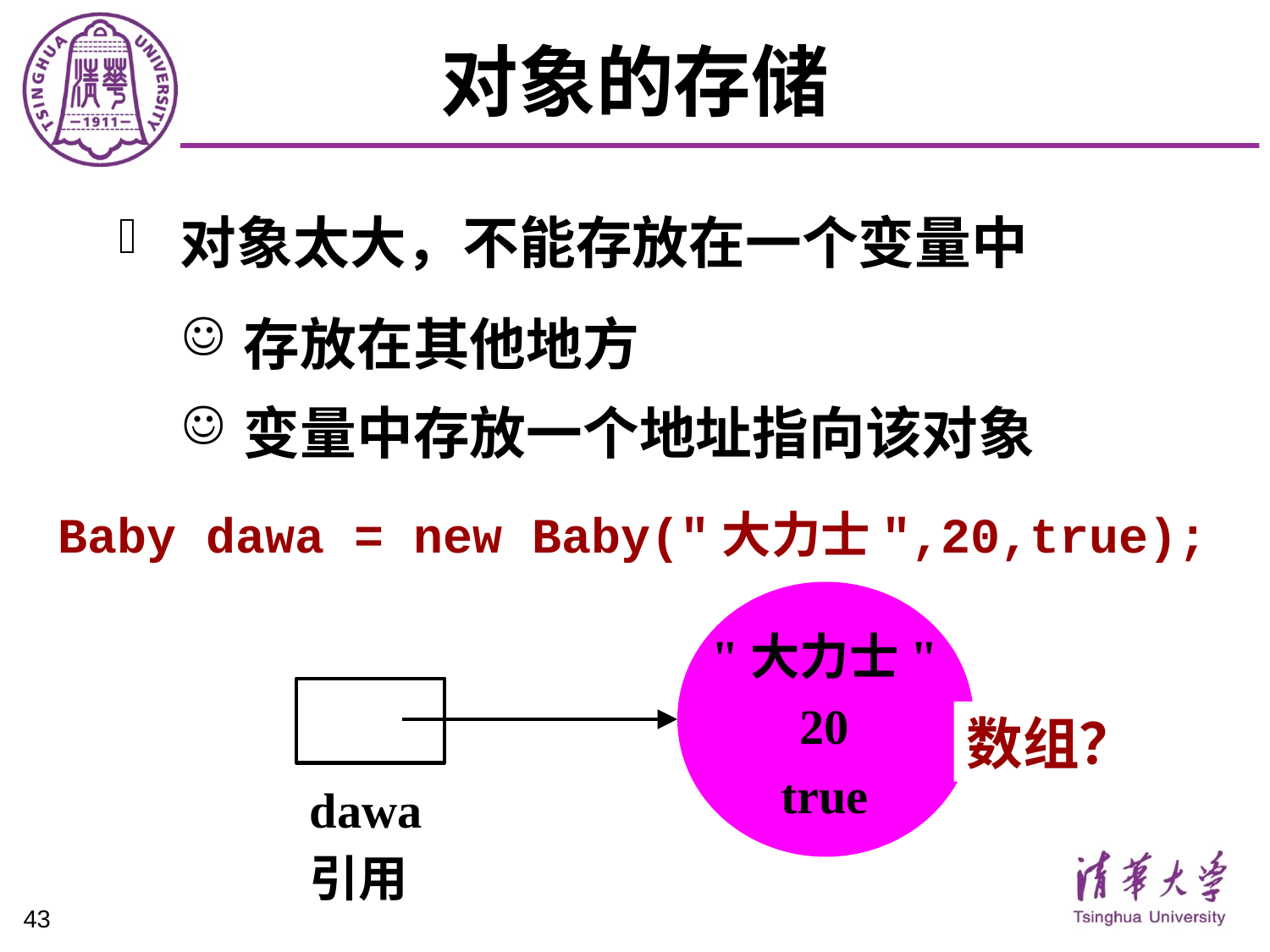

# 对象的存储
对象太大，不能存放在一个变量中
存放在其他地方
变量中存放一个地址指向该对象
Baby dawa = new Baby("大力士",20,true);

"大力士"
20
true

dawa
引用
数组？
43